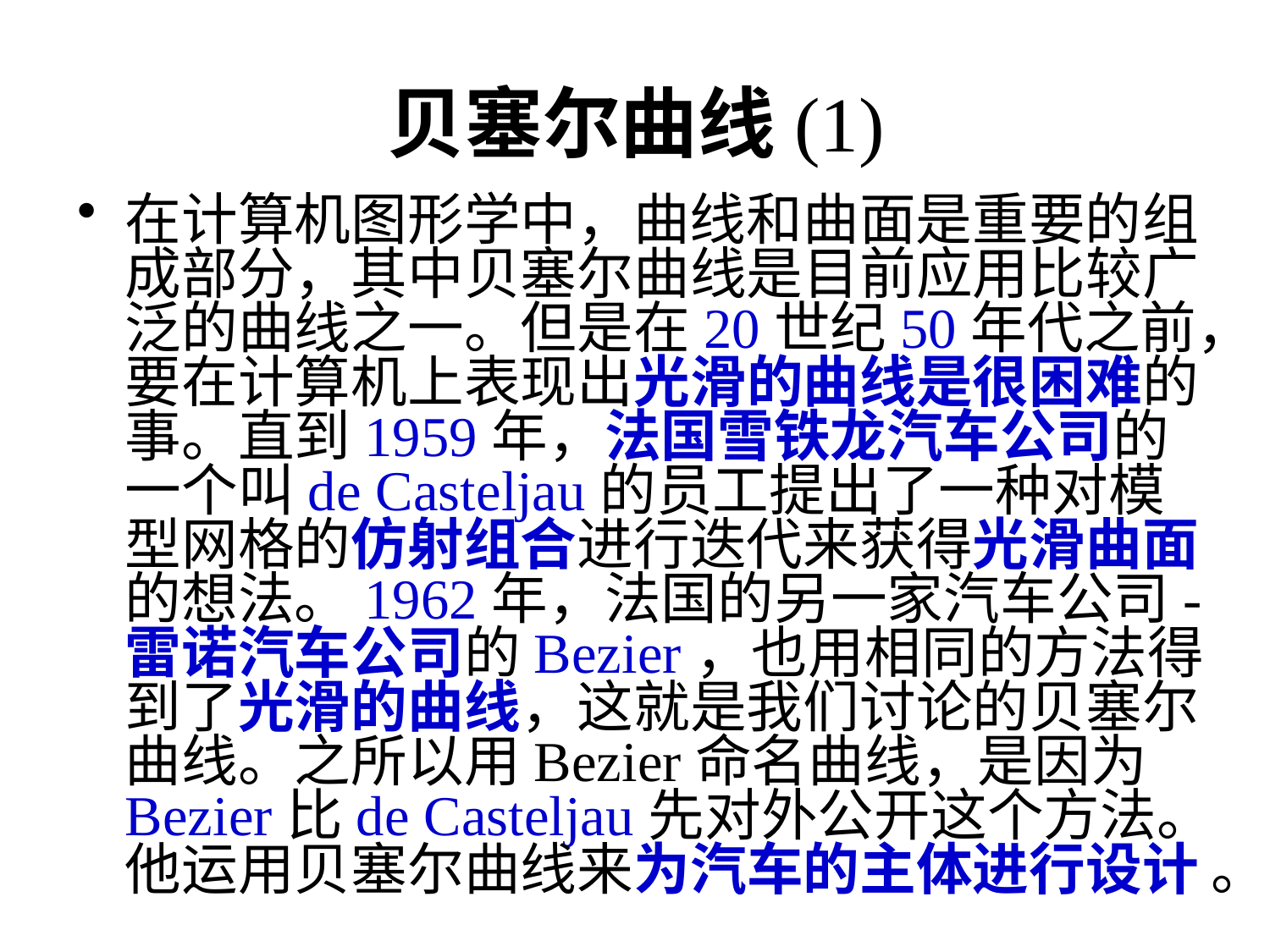

贝塞尔曲线(1)
在计算机图形学中，曲线和曲面是重要的组成部分，其中贝塞尔曲线是目前应用比较广泛的曲线之一。但是在20世纪50年代之前，要在计算机上表现出光滑的曲线是很困难的事。直到1959年，法国雪铁龙汽车公司的一个叫de Casteljau的员工提出了一种对模型网格的仿射组合进行迭代来获得光滑曲面的想法。1962年，法国的另一家汽车公司-雷诺汽车公司的Bezier，也用相同的方法得到了光滑的曲线，这就是我们讨论的贝塞尔曲线。之所以用Bezier命名曲线，是因为Bezier比de Casteljau先对外公开这个方法。他运用贝塞尔曲线来为汽车的主体进行设计 。